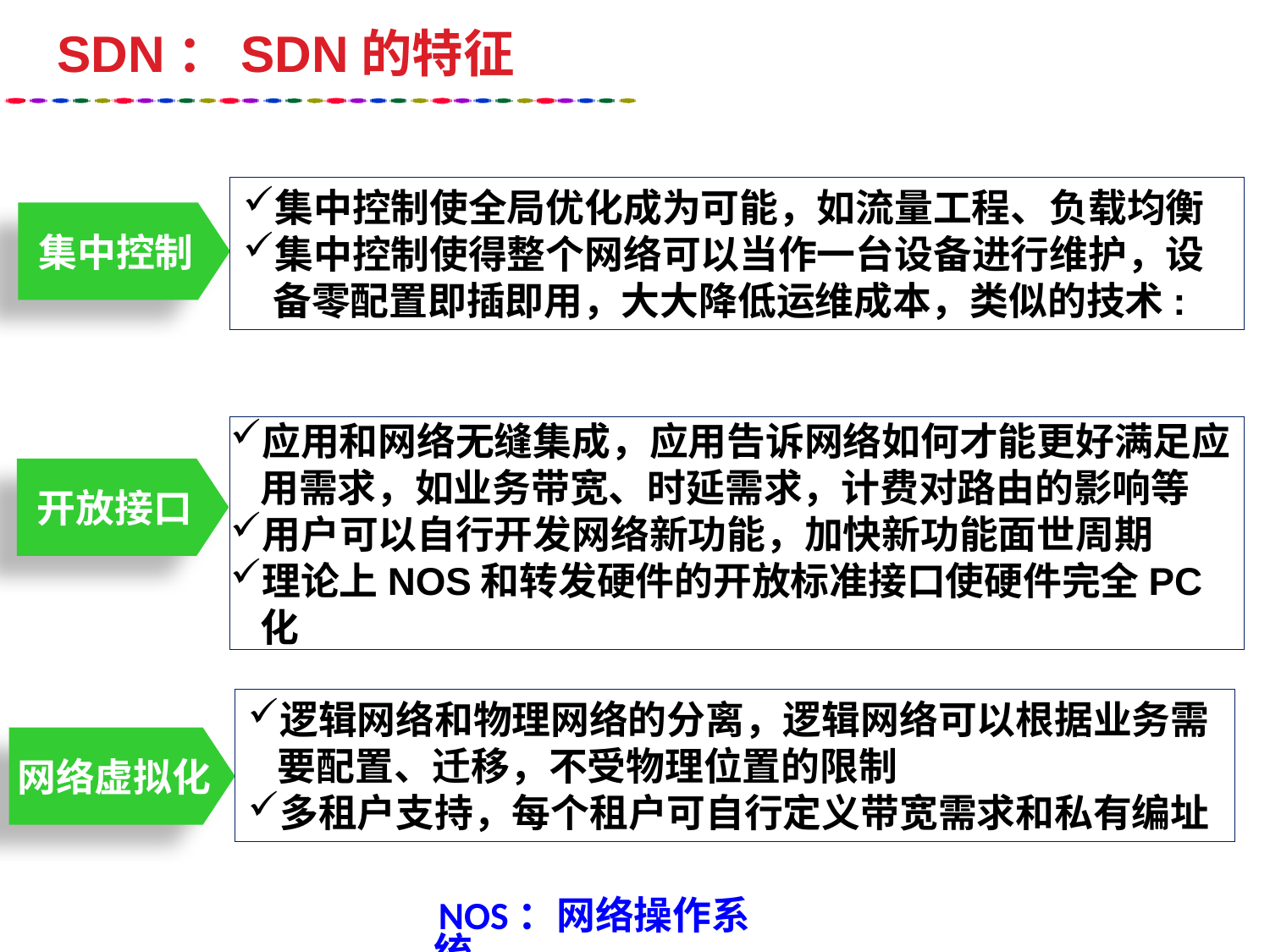

SDN：SDN的特征
集中控制使全局优化成为可能，如流量工程、负载均衡
集中控制使得整个网络可以当作一台设备进行维护，设备零配置即插即用，大大降低运维成本，类似的技术:
集中控制
应用和网络无缝集成，应用告诉网络如何才能更好满足应用需求，如业务带宽、时延需求，计费对路由的影响等
用户可以自行开发网络新功能，加快新功能面世周期
理论上NOS和转发硬件的开放标准接口使硬件完全PC化
开放接口
逻辑网络和物理网络的分离，逻辑网络可以根据业务需要配置、迁移，不受物理位置的限制
多租户支持，每个租户可自行定义带宽需求和私有编址
网络虚拟化
NOS：网络操作系统